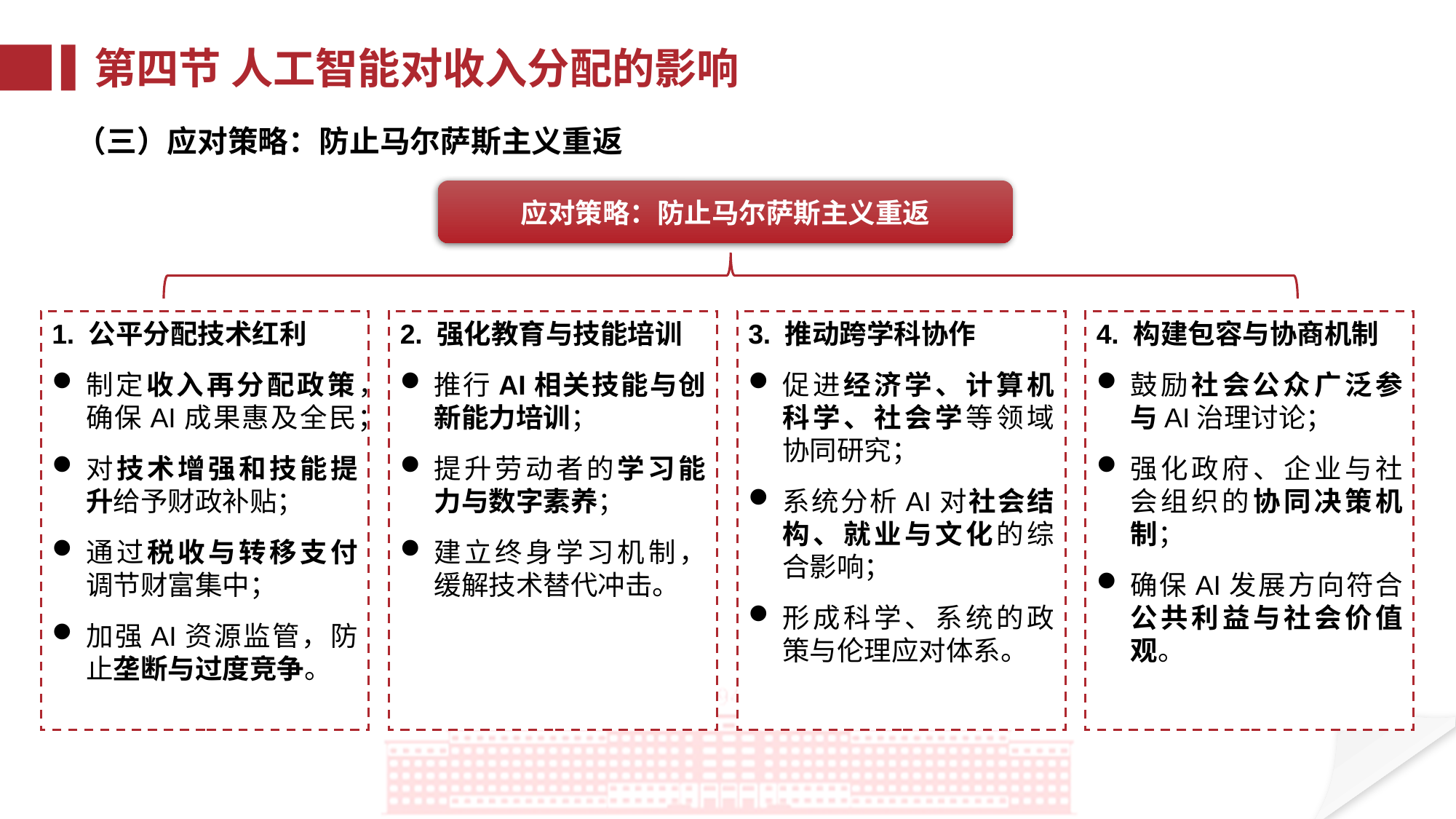

第四节 人工智能对收入分配的影响
（三）应对策略：防止马尔萨斯主义重返
应对策略：防止马尔萨斯主义重返
4. 构建包容与协商机制
鼓励社会公众广泛参与AI治理讨论；
强化政府、企业与社会组织的协同决策机制；
确保AI发展方向符合公共利益与社会价值观。
3. 推动跨学科协作
促进经济学、计算机科学、社会学等领域协同研究；
系统分析AI对社会结构、就业与文化的综合影响；
形成科学、系统的政策与伦理应对体系。
1. 公平分配技术红利
制定收入再分配政策，确保AI成果惠及全民；
对技术增强和技能提升给予财政补贴；
通过税收与转移支付调节财富集中；
加强AI资源监管，防止垄断与过度竞争。
2. 强化教育与技能培训
推行AI相关技能与创新能力培训；
提升劳动者的学习能力与数字素养；
建立终身学习机制，缓解技术替代冲击。